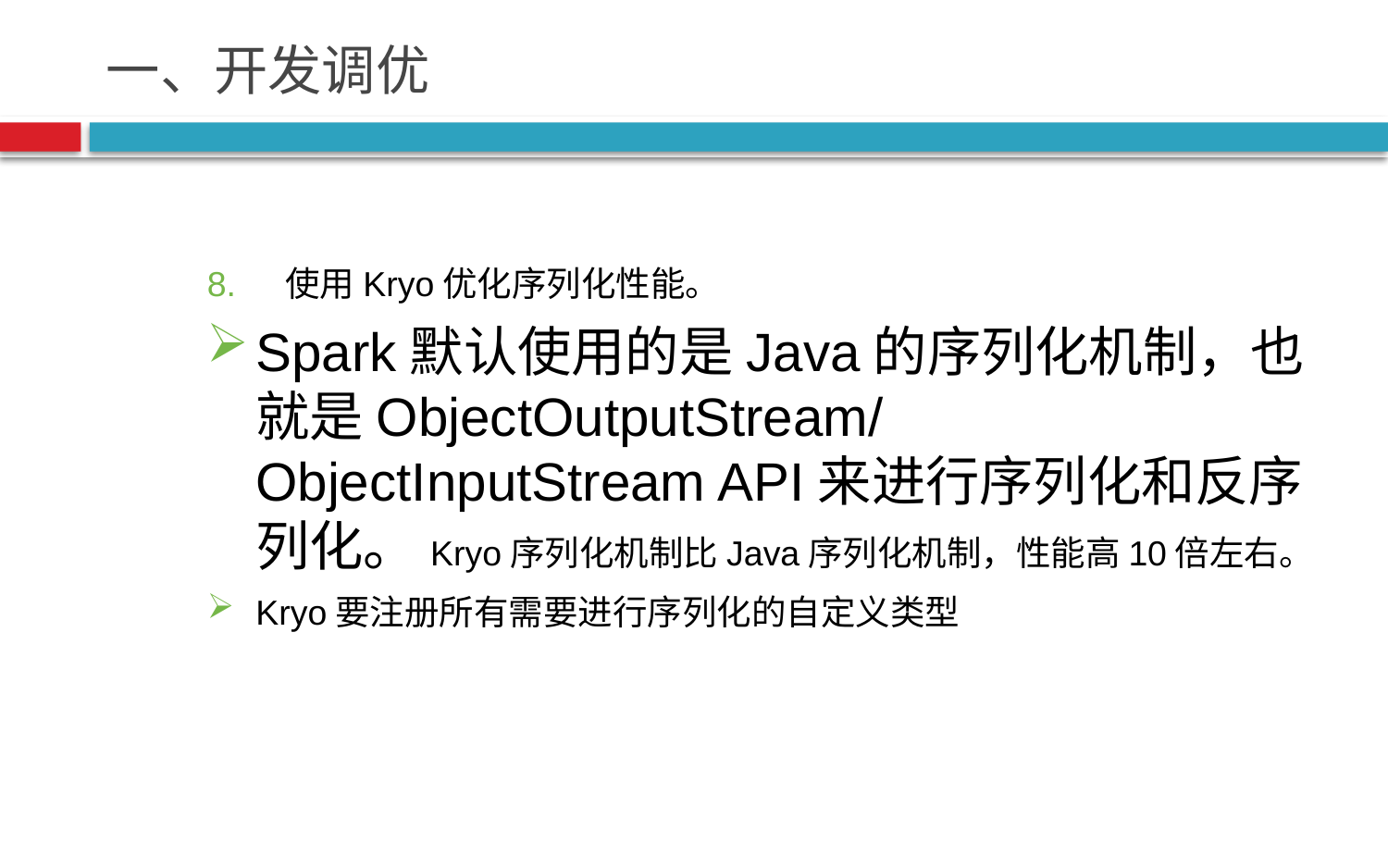

# 一、开发调优
使用Kryo优化序列化性能。
Spark默认使用的是Java的序列化机制，也就是ObjectOutputStream/ObjectInputStream API来进行序列化和反序列化。Kryo序列化机制比Java序列化机制，性能高10倍左右。
Kryo要注册所有需要进行序列化的自定义类型